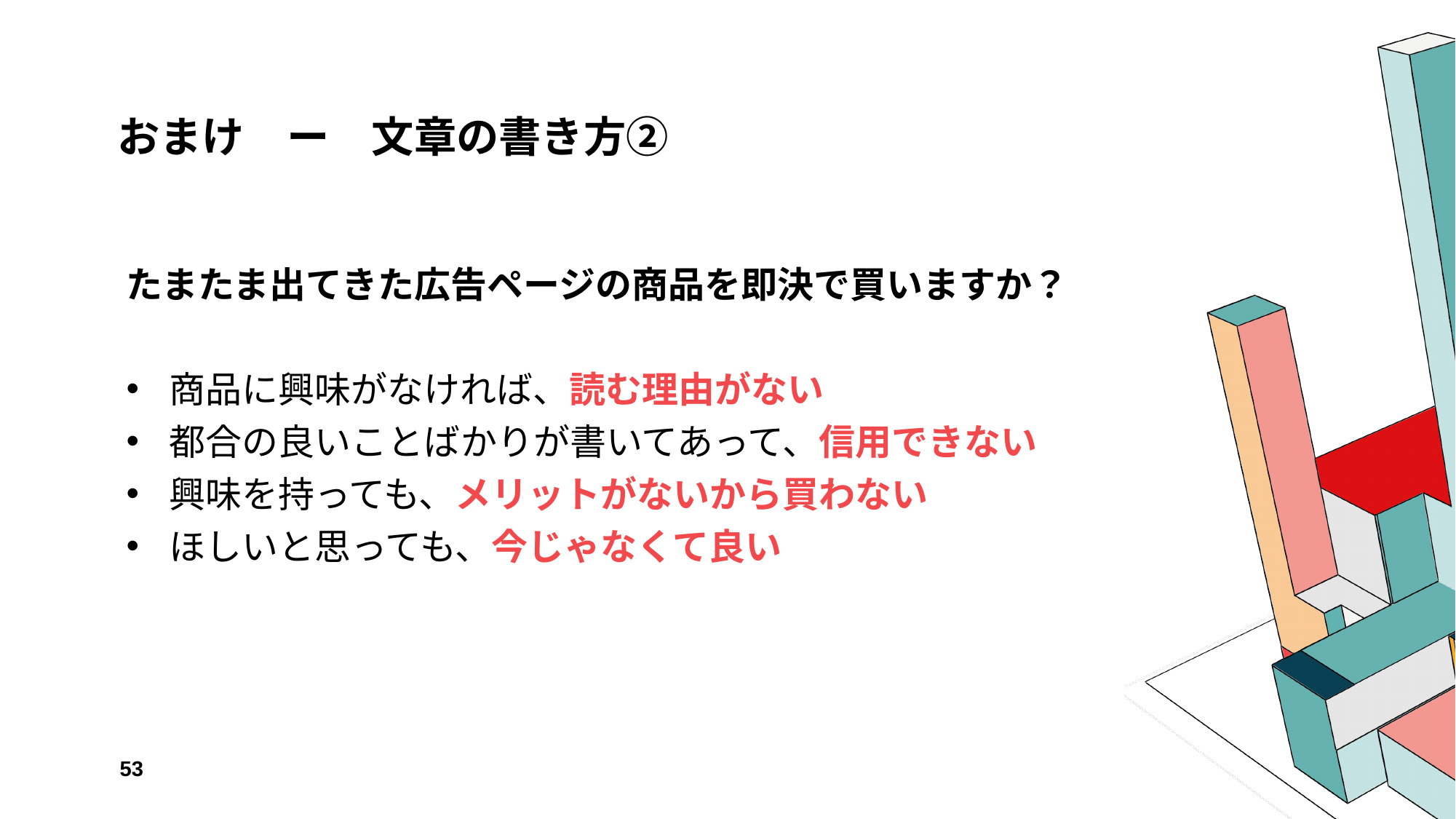

# おまけ　ー　文章の書き方②
たまたま出てきた広告ページの商品を即決で買いますか？

商品に興味がなければ、読む理由がない
都合の良いことばかりが書いてあって、信用できない
興味を持っても、メリットがないから買わない
ほしいと思っても、今じゃなくて良い

53